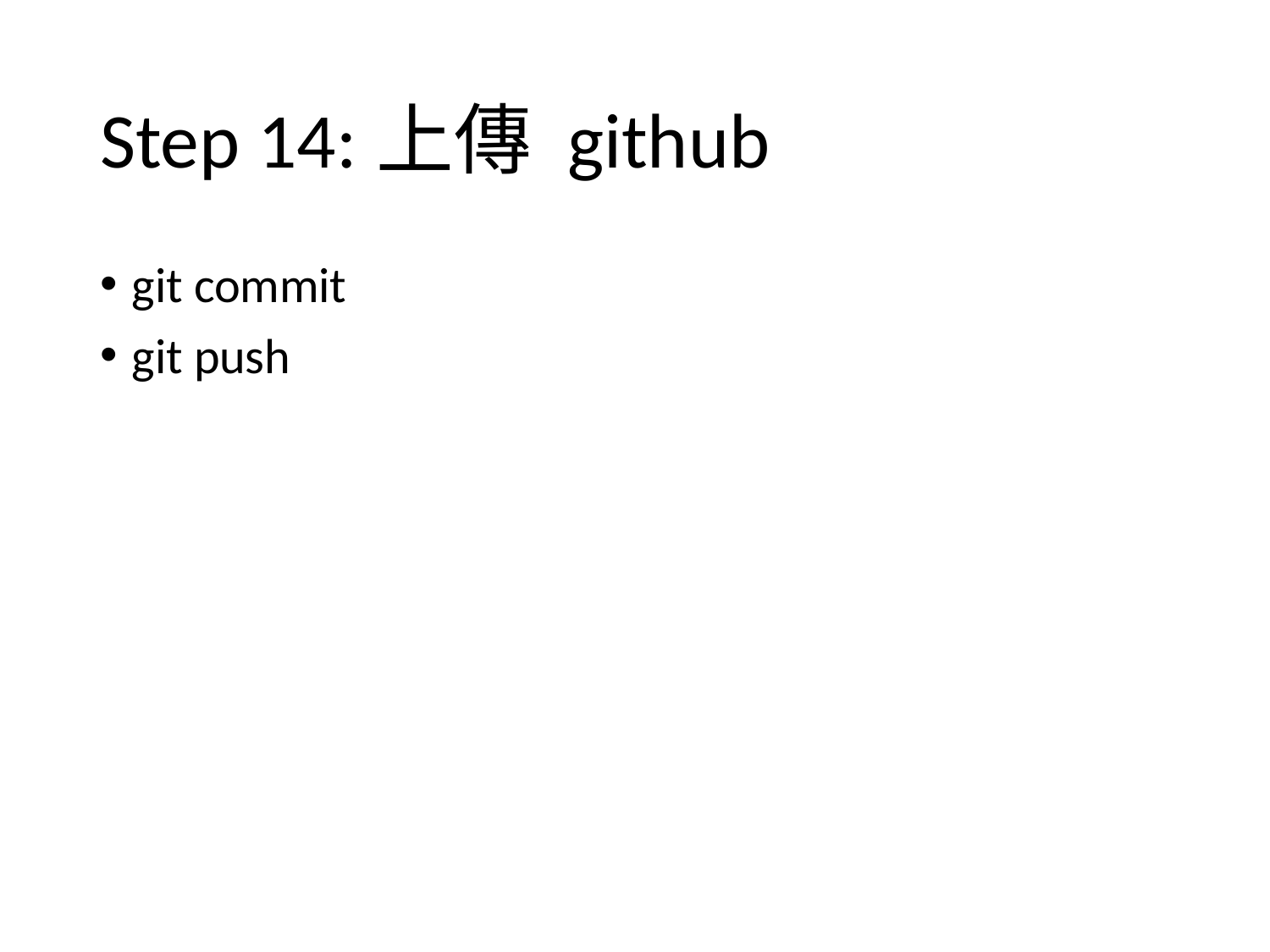

# Step 14:上傳 github
git commit
git push